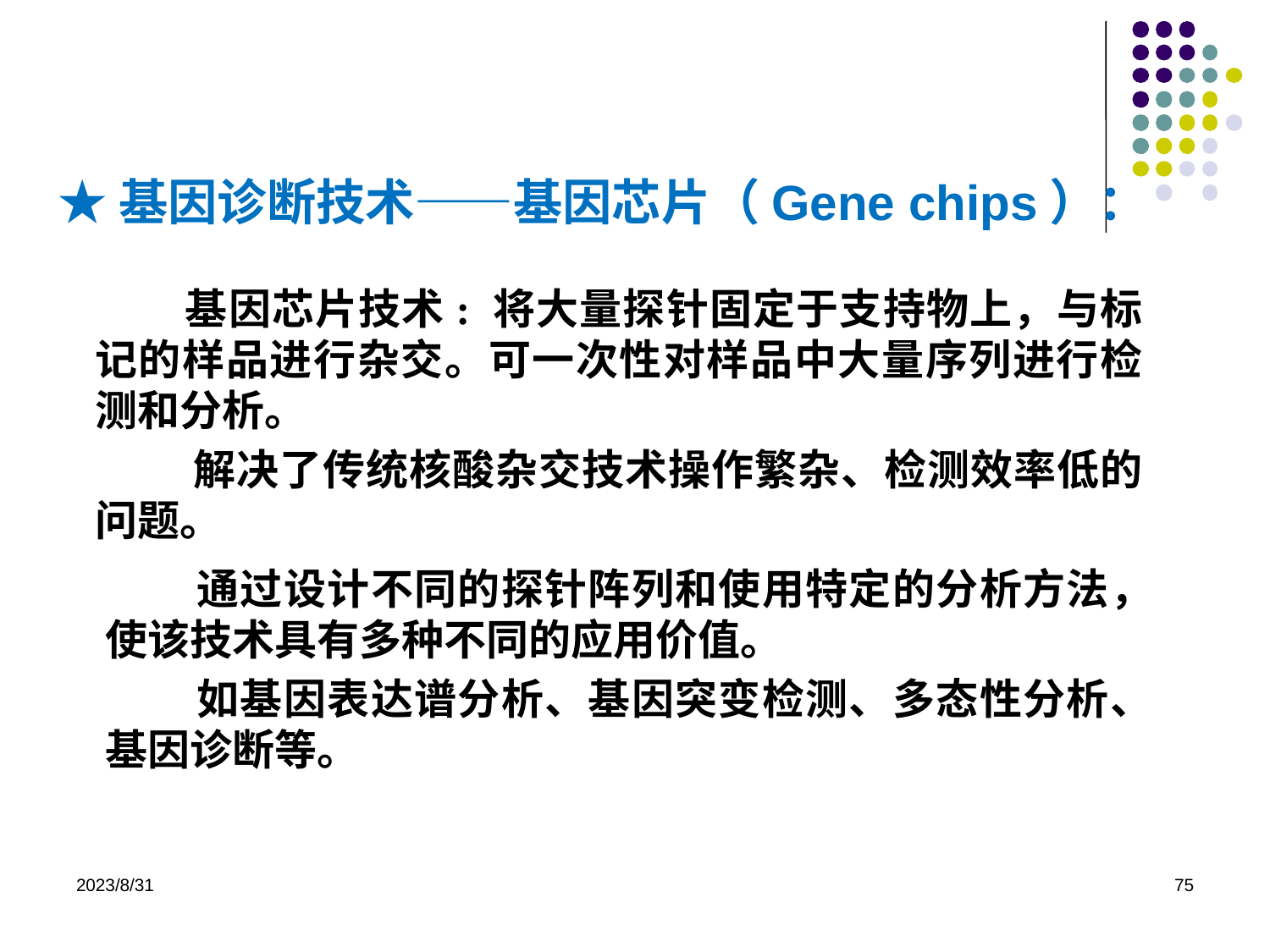

★基因诊断技术——基因芯片（Gene chips）：
            基因芯片技术: 将大量探针固定于支持物上，与标记的样品进行杂交。可一次性对样品中大量序列进行检测和分析。
             解决了传统核酸杂交技术操作繁杂、检测效率低的问题。
            通过设计不同的探针阵列和使用特定的分析方法，使该技术具有多种不同的应用价值。
            如基因表达谱分析、基因突变检测、多态性分析、基因诊断等。
2023/8/31
75